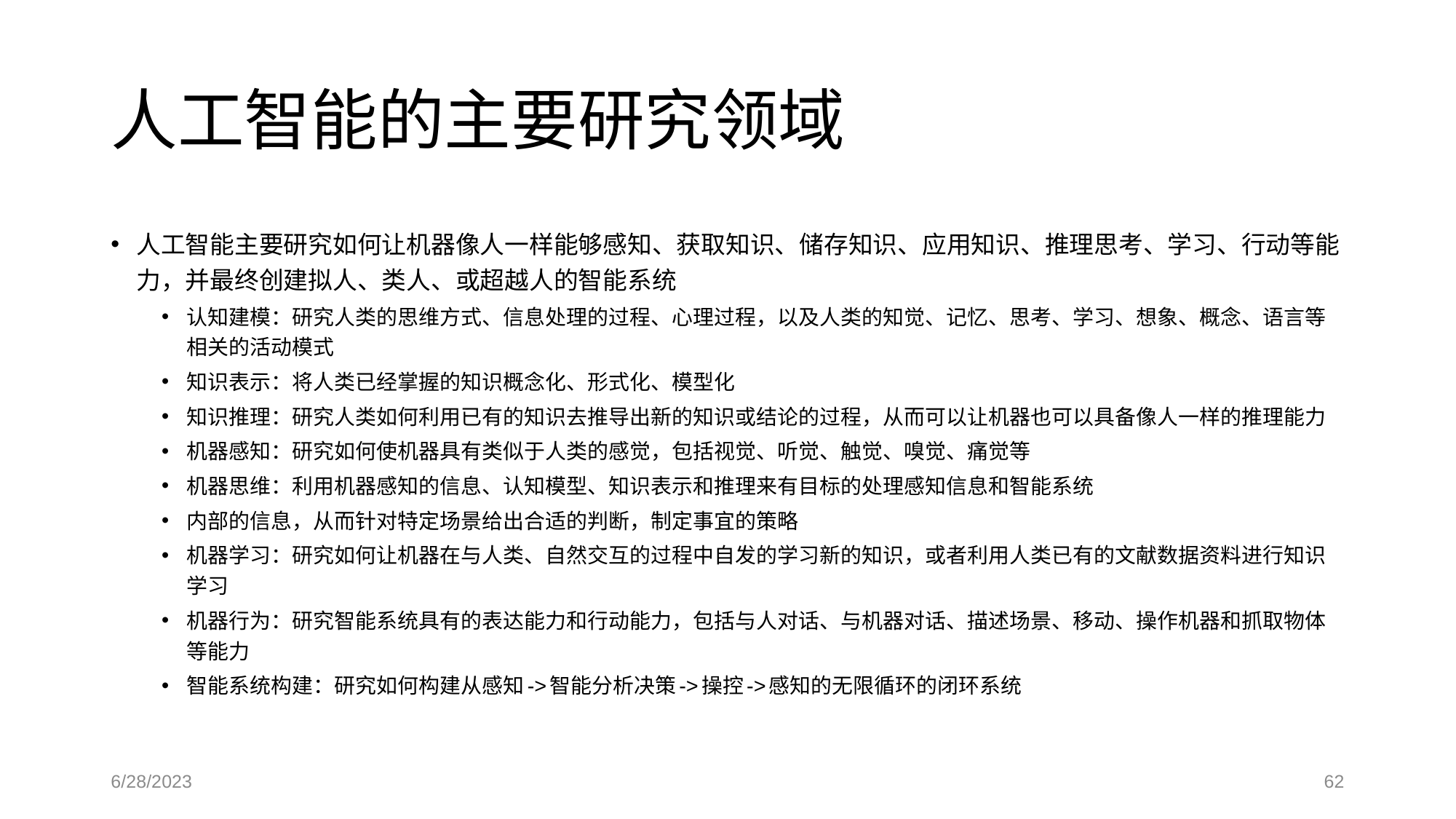

# 人工智能的主要研究领域
人工智能主要研究如何让机器像人一样能够感知、获取知识、储存知识、应用知识、推理思考、学习、行动等能力，并最终创建拟人、类人、或超越人的智能系统
认知建模：研究人类的思维方式、信息处理的过程、心理过程，以及人类的知觉、记忆、思考、学习、想象、概念、语言等相关的活动模式
知识表示：将人类已经掌握的知识概念化、形式化、模型化
知识推理：研究人类如何利用已有的知识去推导出新的知识或结论的过程，从而可以让机器也可以具备像人一样的推理能力
机器感知：研究如何使机器具有类似于人类的感觉，包括视觉、听觉、触觉、嗅觉、痛觉等
机器思维：利用机器感知的信息、认知模型、知识表示和推理来有目标的处理感知信息和智能系统
内部的信息，从而针对特定场景给出合适的判断，制定事宜的策略
机器学习：研究如何让机器在与人类、自然交互的过程中自发的学习新的知识，或者利用人类已有的文献数据资料进行知识学习
机器行为：研究智能系统具有的表达能力和行动能力，包括与人对话、与机器对话、描述场景、移动、操作机器和抓取物体等能力
智能系统构建：研究如何构建从感知->智能分析决策->操控->感知的无限循环的闭环系统

6/28/2023
62